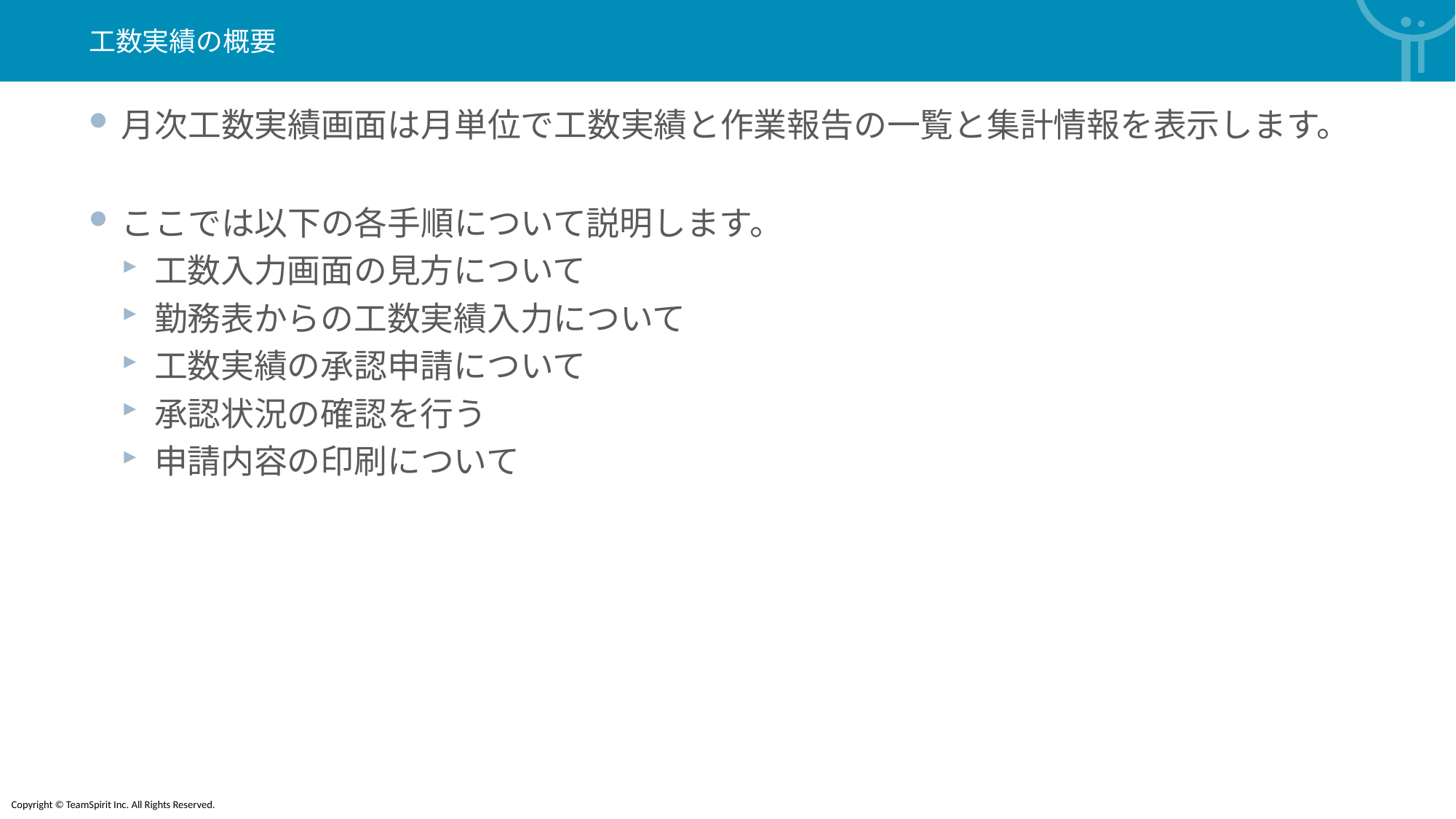

工数実績の概要
月次工数実績画面は月単位で工数実績と作業報告の一覧と集計情報を表示します。

ここでは以下の各手順について説明します。
工数入力画面の見方について
勤務表からの工数実績入力について
工数実績の承認申請について
承認状況の確認を行う
申請内容の印刷について

54